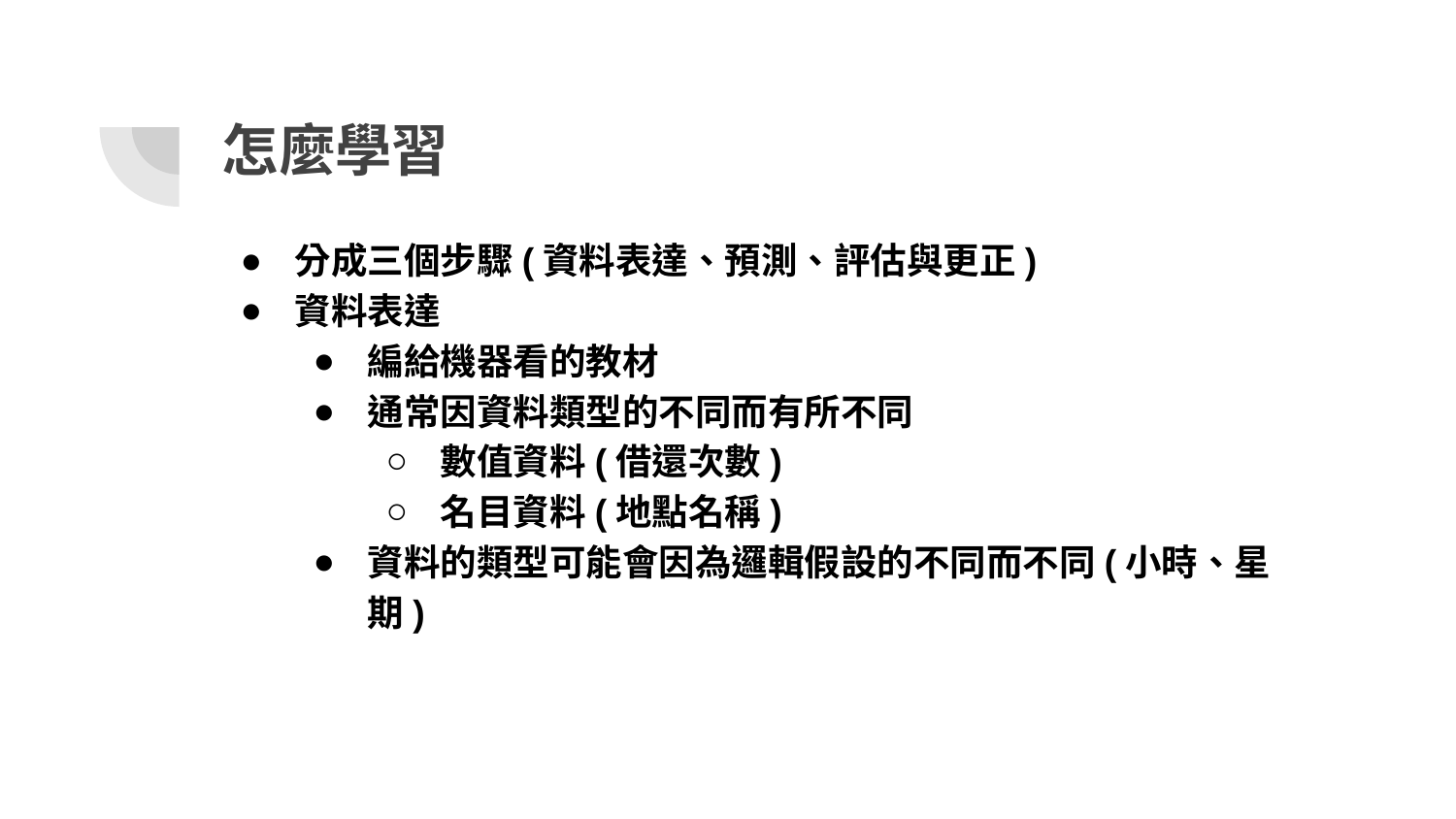

# 怎麼學習
分成三個步驟(資料表達、預測、評估與更正)
資料表達
編給機器看的教材
通常因資料類型的不同而有所不同
數值資料(借還次數)
名目資料(地點名稱)
資料的類型可能會因為邏輯假設的不同而不同(小時、星期)